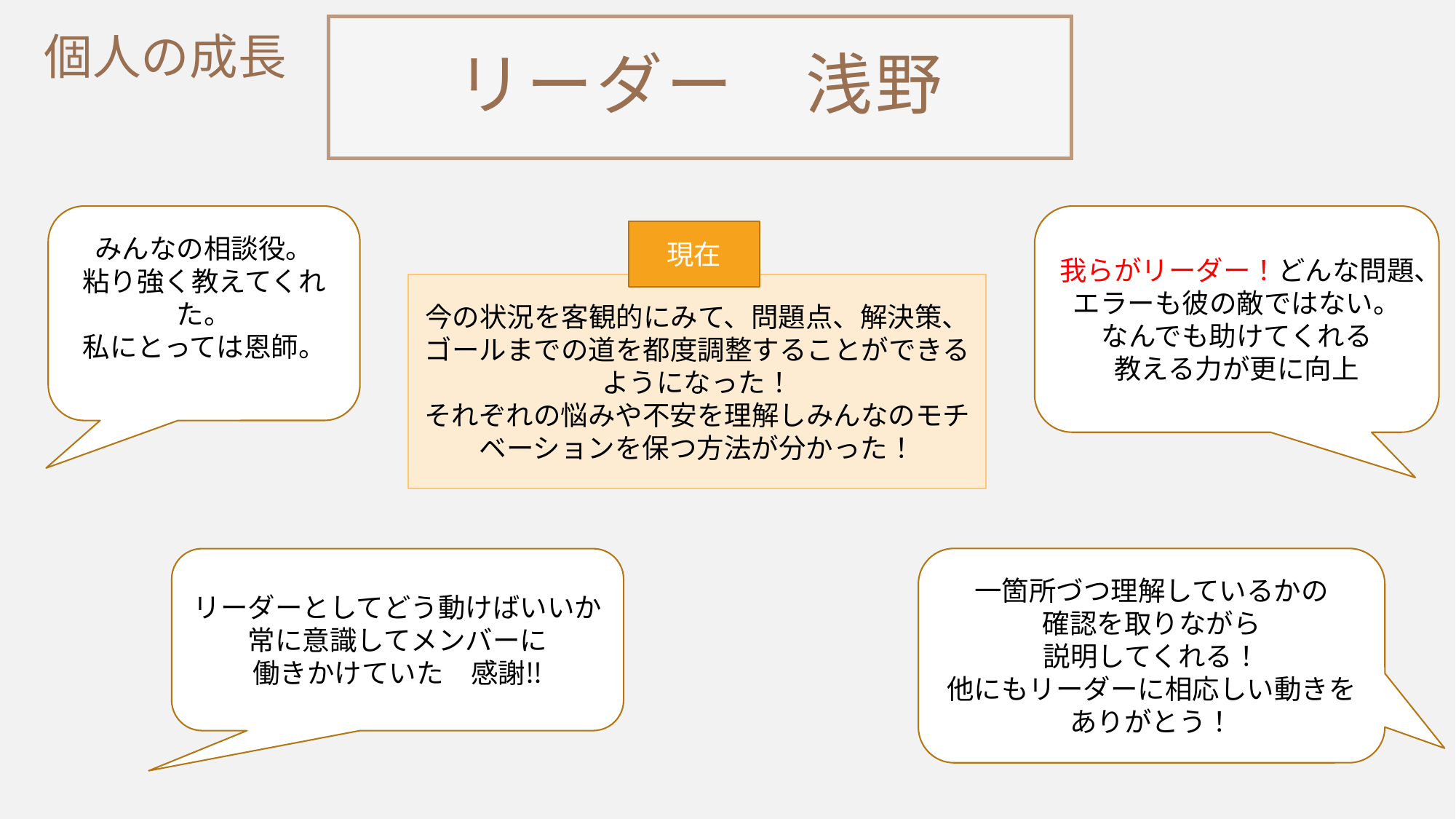

リーダー　浅野
個人の成長
みんなの相談役。
粘り強く教えてくれた。
私にとっては恩師。

我らがリーダー！どんな問題、エラーも彼の敵ではない。
なんでも助けてくれる
教える力が更に向上
現在
今の状況を客観的にみて、問題点、解決策、ゴールまでの道を都度調整することができるようになった！
それぞれの悩みや不安を理解しみんなのモチベーションを保つ方法が分かった！
一箇所づつ理解しているかの
確認を取りながら
説明してくれる！
他にもリーダーに相応しい動きを
ありがとう！
リーダーとしてどう動けばいいか常に意識してメンバーに
働きかけていた　感謝‼